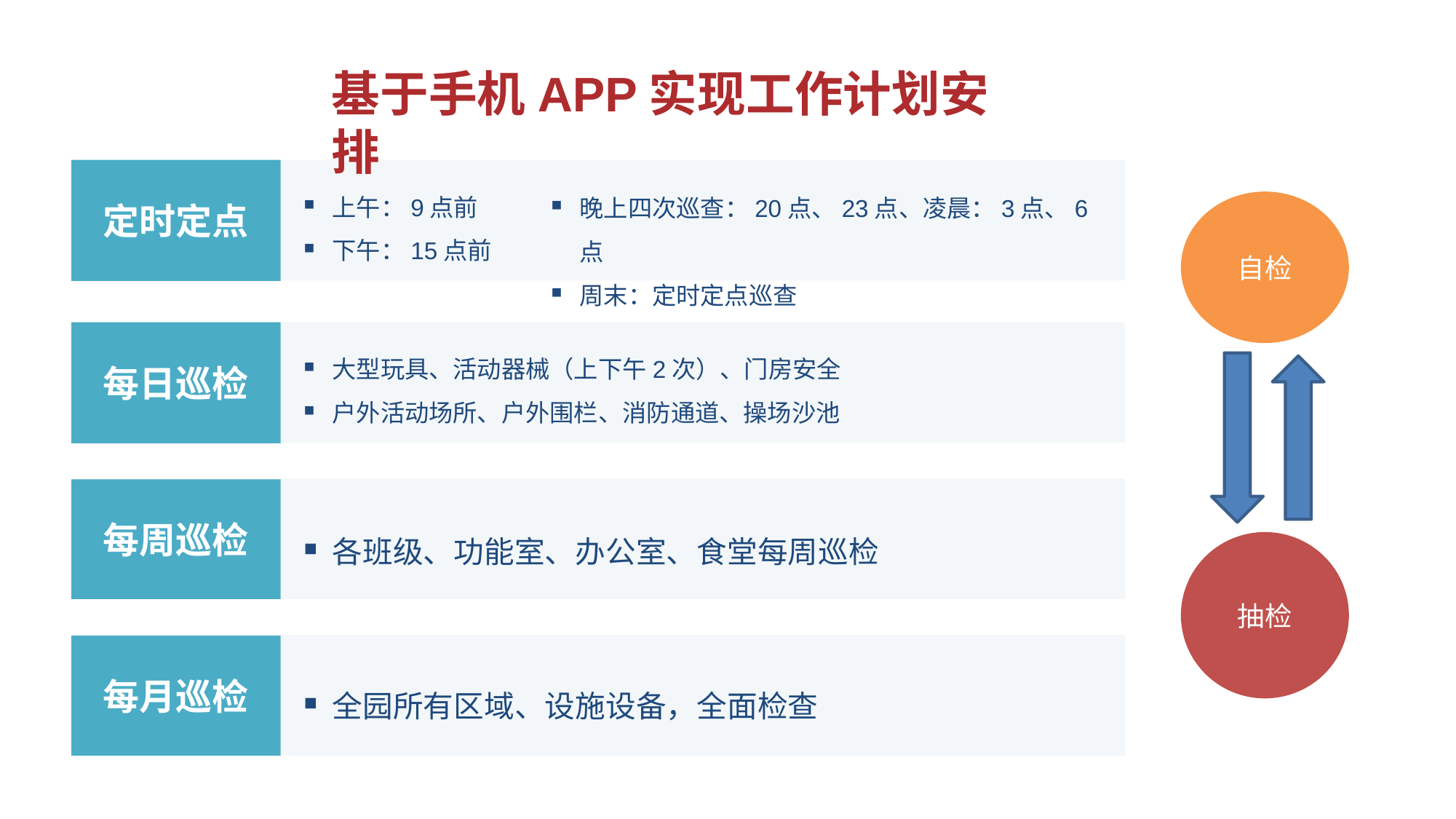

基于手机APP实现工作计划安排
定时定点

上午：9点前
下午：15点前
晚上四次巡查：20点、23点、凌晨：3点、6点
周末：定时定点巡查
自检
每日巡检

大型玩具、活动器械（上下午2次）、门房安全
户外活动场所、户外围栏、消防通道、操场沙池

每周巡检
各班级、功能室、办公室、食堂每周巡检
抽检

每月巡检
全园所有区域、设施设备，全面检查